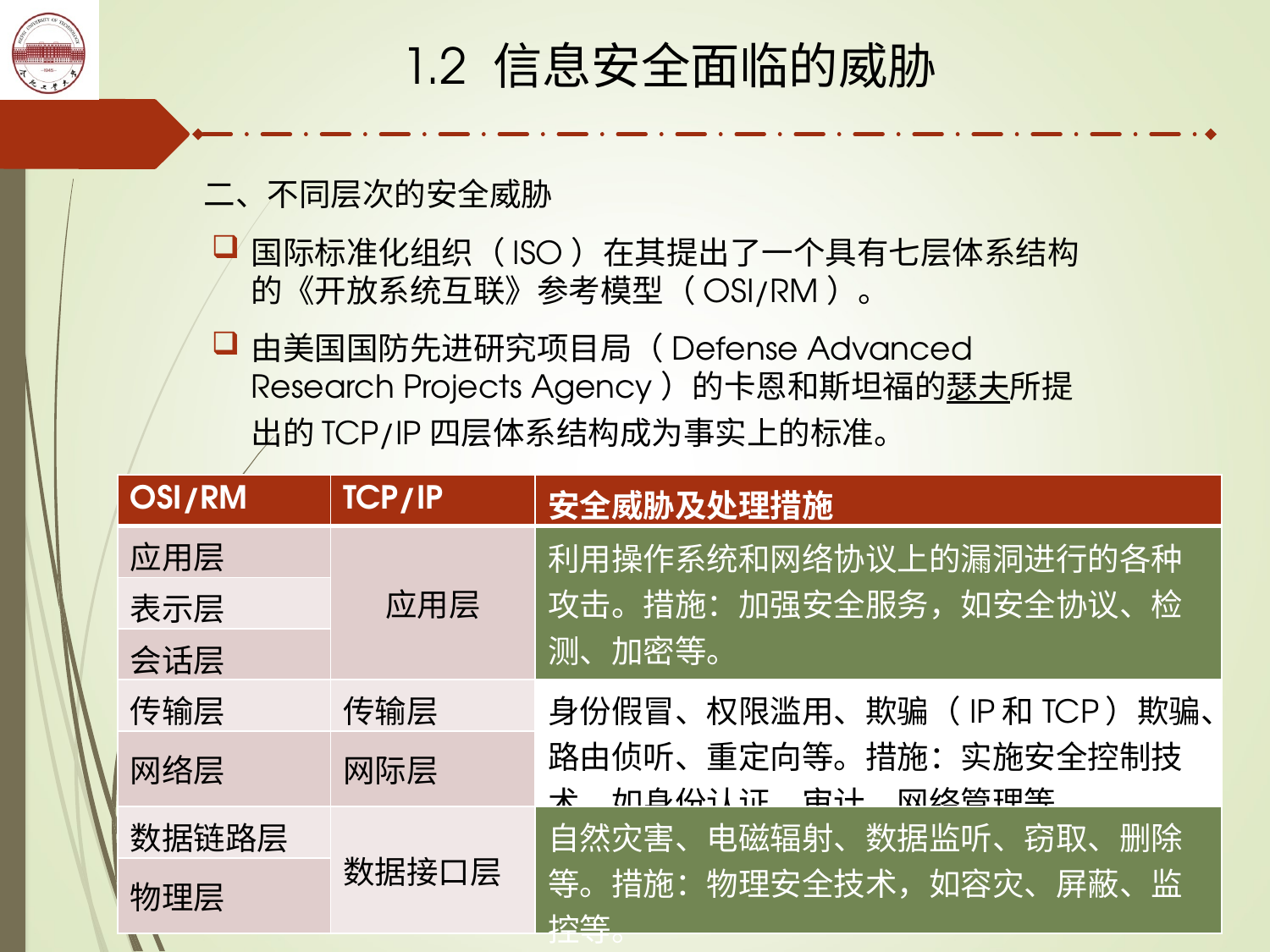

1.2 信息安全面临的威胁
二、不同层次的安全威胁
国际标准化组织（ISO）在其提出了一个具有七层体系结构的《开放系统互联》参考模型（OSI/RM）。
由美国国防先进研究项目局（Defense Advanced Research Projects Agency）的卡恩和斯坦福的瑟夫所提出的TCP/IP四层体系结构成为事实上的标准。
| OSI/RM | TCP/IP | 安全威胁及处理措施 |
| --- | --- | --- |
| 应用层 | 应用层 | 利用操作系统和网络协议上的漏洞进行的各种攻击。措施：加强安全服务，如安全协议、检测、加密等。 |
| 表示层 |  |  |
| 会话层 |  |  |
| 传输层 | 传输层 | 身份假冒、权限滥用、欺骗（IP和TCP）欺骗、路由侦听、重定向等。措施：实施安全控制技术，如身份认证、审计、网络管理等。 |
| 网络层 | 网际层 |  |
| 数据链路层 | 数据接口层 | 自然灾害、电磁辐射、数据监听、窃取、删除等。措施：物理安全技术，如容灾、屏蔽、监控等。 |
| 物理层 |  |  |